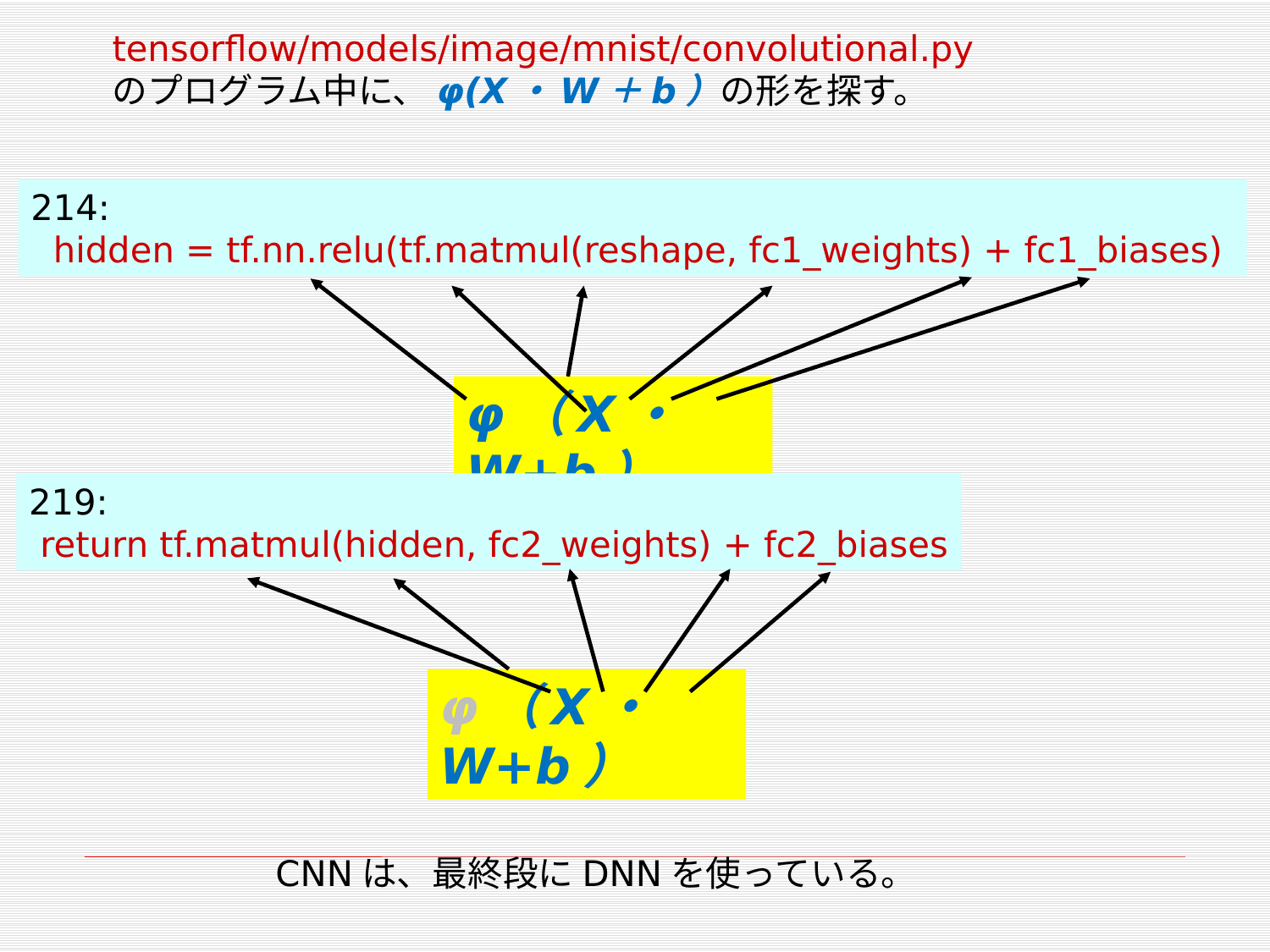

tensorflow/models/image/mnist/convolutional.py
のプログラム中に、φ(X・W＋b）の形を探す。
214:
  hidden = tf.nn.relu(tf.matmul(reshape, fc1_weights) + fc1_biases)
φ（X・W+b）
219:
 return tf.matmul(hidden, fc2_weights) + fc2_biases
φ（X・W+b）
CNNは、最終段にDNNを使っている。